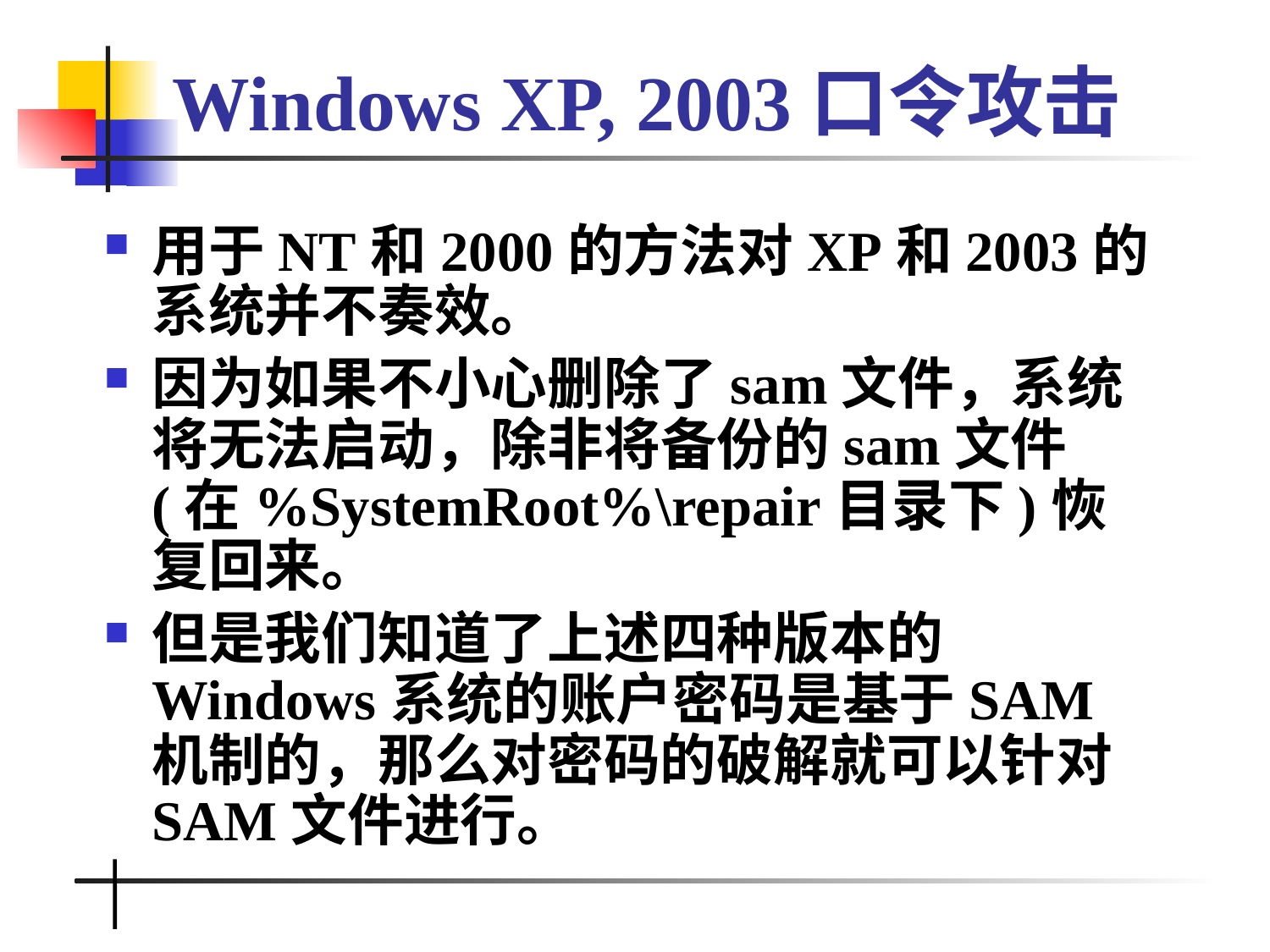

# Windows XP, 2003口令攻击
用于NT和2000的方法对XP和2003的系统并不奏效。
因为如果不小心删除了sam文件，系统将无法启动，除非将备份的sam文件(在%SystemRoot%\repair目录下)恢复回来。
但是我们知道了上述四种版本的Windows系统的账户密码是基于SAM机制的，那么对密码的破解就可以针对SAM文件进行。